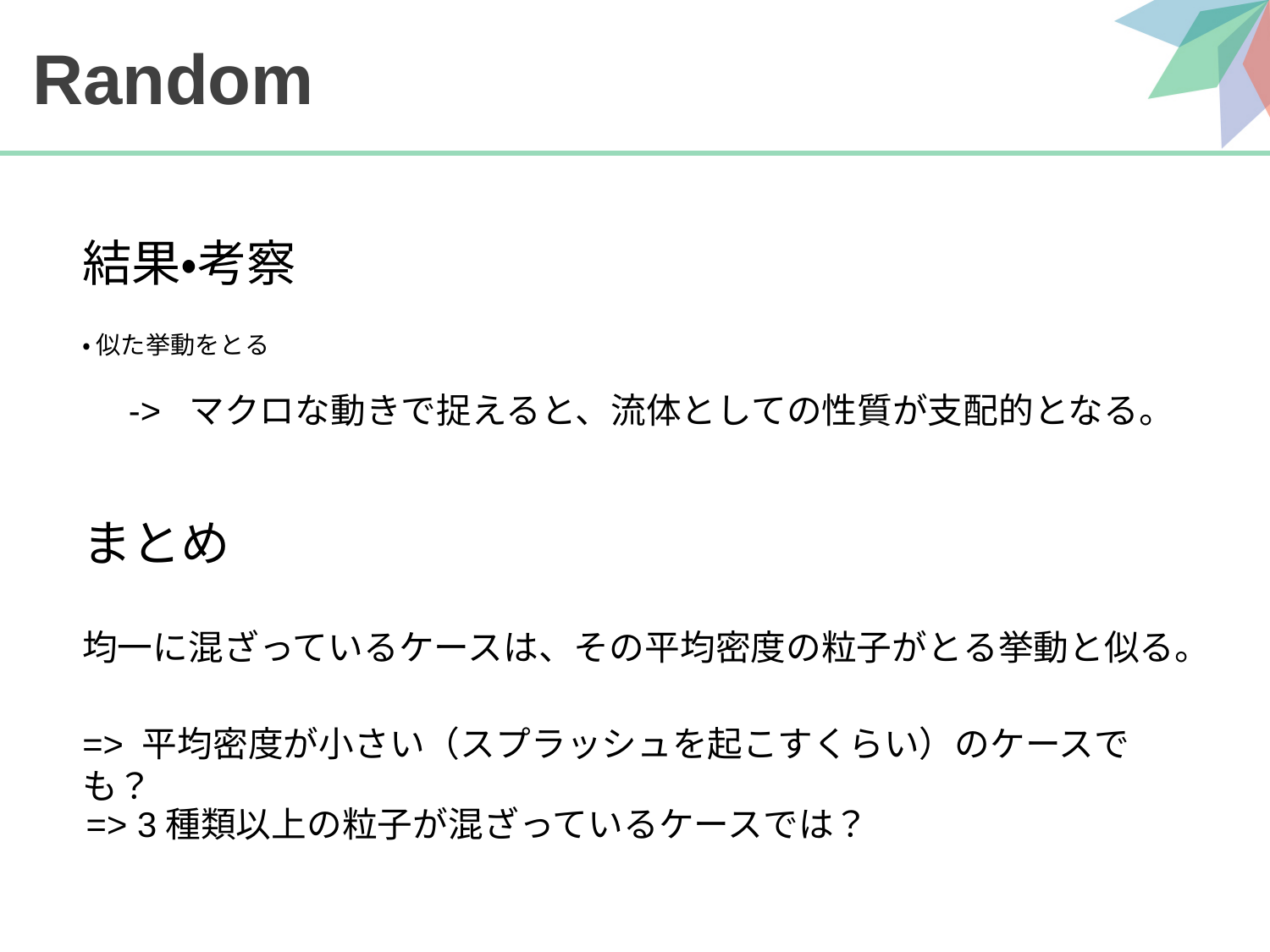

# Random

結果・考察
・ 似た挙動をとる
　　->  マクロな動きで捉えると、流体としての性質が支配的となる。
まとめ
均一に混ざっているケースは、その平均密度の粒子がとる挙動と似る。
=> 平均密度が小さい（スプラッシュを起こすくらい）のケースでも？
=> 3種類以上の粒子が混ざっているケースでは？